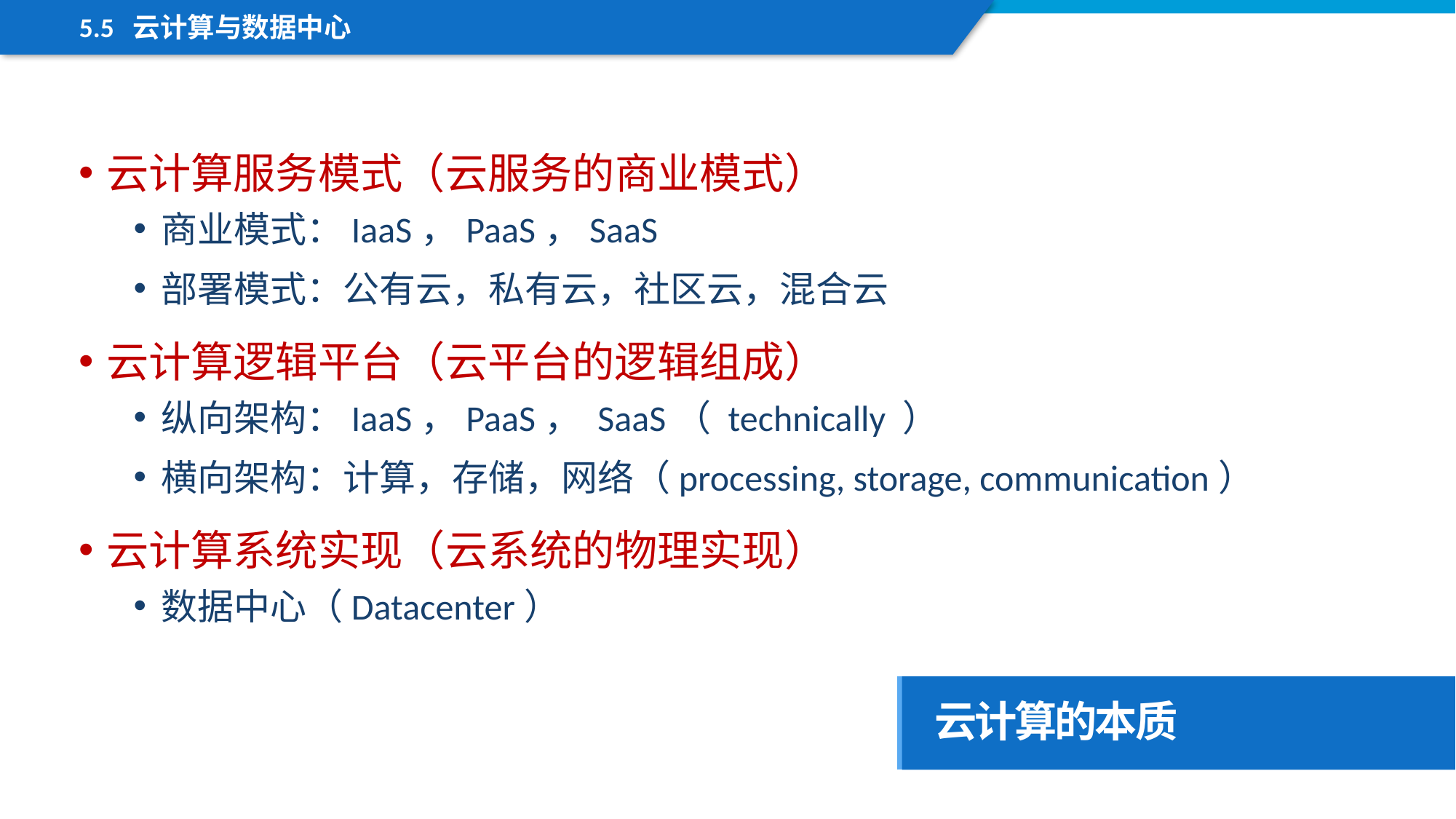

5.5  云计算与数据中心
云计算服务模式（云服务的商业模式）
商业模式：IaaS，PaaS，SaaS
部署模式：公有云，私有云，社区云，混合云
云计算逻辑平台（云平台的逻辑组成）
纵向架构：IaaS，PaaS， SaaS（ technically ）
横向架构：计算，存储，网络（processing, storage, communication）
云计算系统实现（云系统的物理实现）
数据中心（Datacenter）
云计算的本质